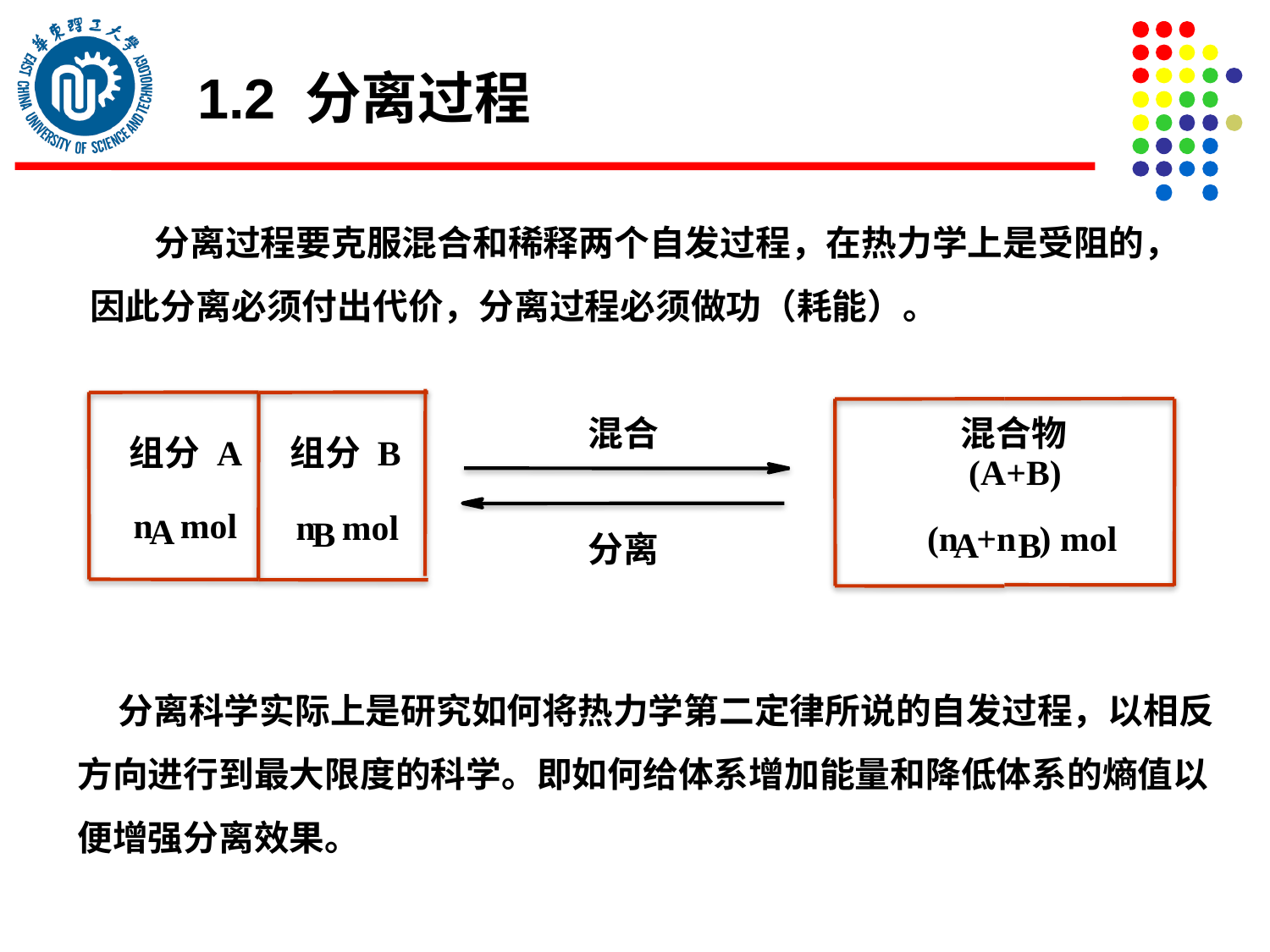

1.2 分离过程
       分离过程要克服混合和稀释两个自发过程，在热力学上是受阻的，因此分离必须付出代价，分离过程必须做功（耗能）。

混合
混合物
组分 A
组分 B
(A+B)

n
mol

n
 mol
A
B
(n
+n
) mol
A
B
分离

    分离科学实际上是研究如何将热力学第二定律所说的自发过程，以相反方向进行到最大限度的科学。即如何给体系增加能量和降低体系的熵值以便增强分离效果。